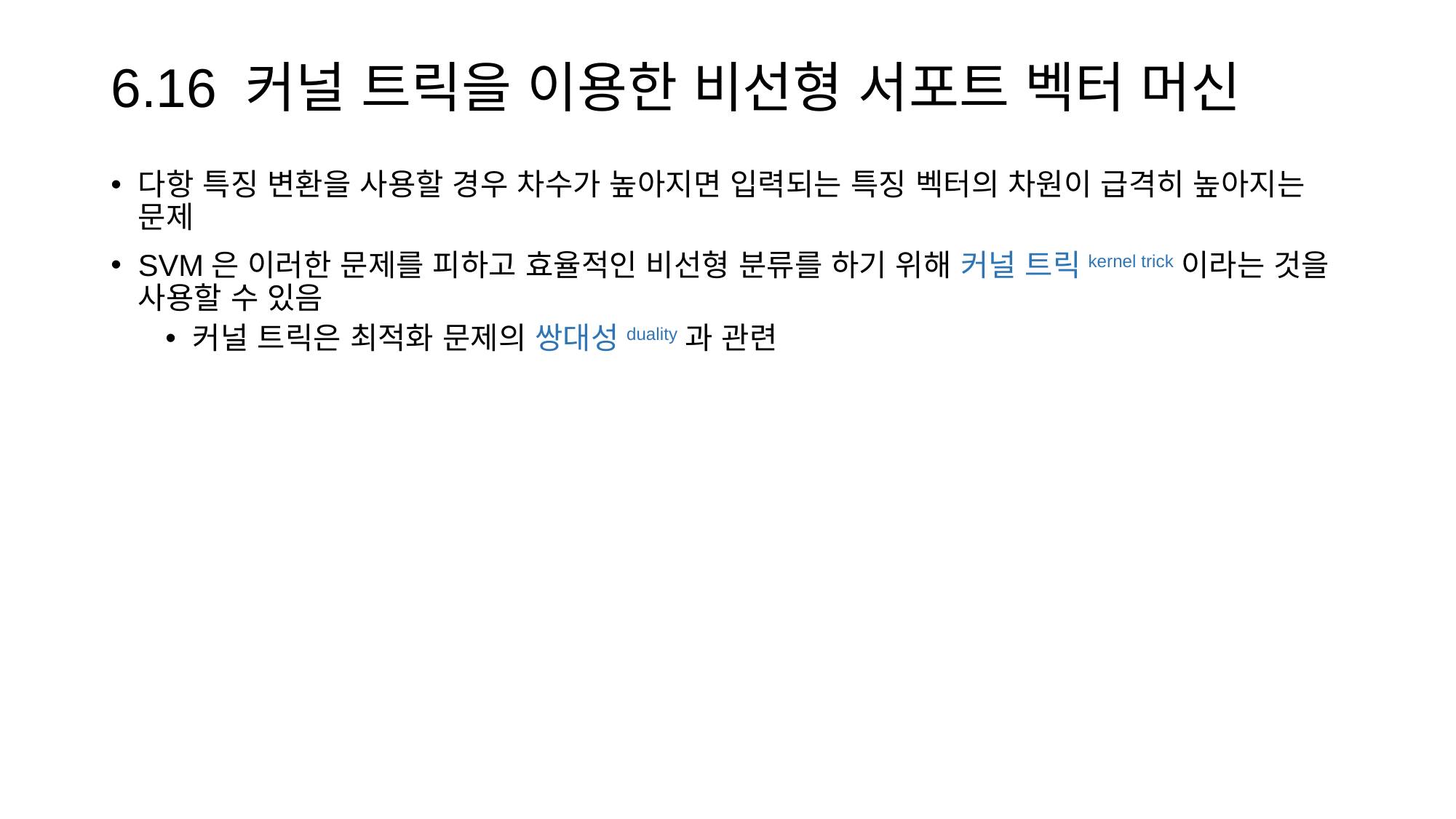

# 6.16 커널 트릭을 이용한 비선형 서포트 벡터 머신
다항 특징 변환을 사용할 경우 차수가 높아지면 입력되는 특징 벡터의 차원이 급격히 높아지는 문제
SVM은 이러한 문제를 피하고 효율적인 비선형 분류를 하기 위해 커널 트릭kernel trick이라는 것을 사용할 수 있음
커널 트릭은 최적화 문제의 쌍대성duality과 관련